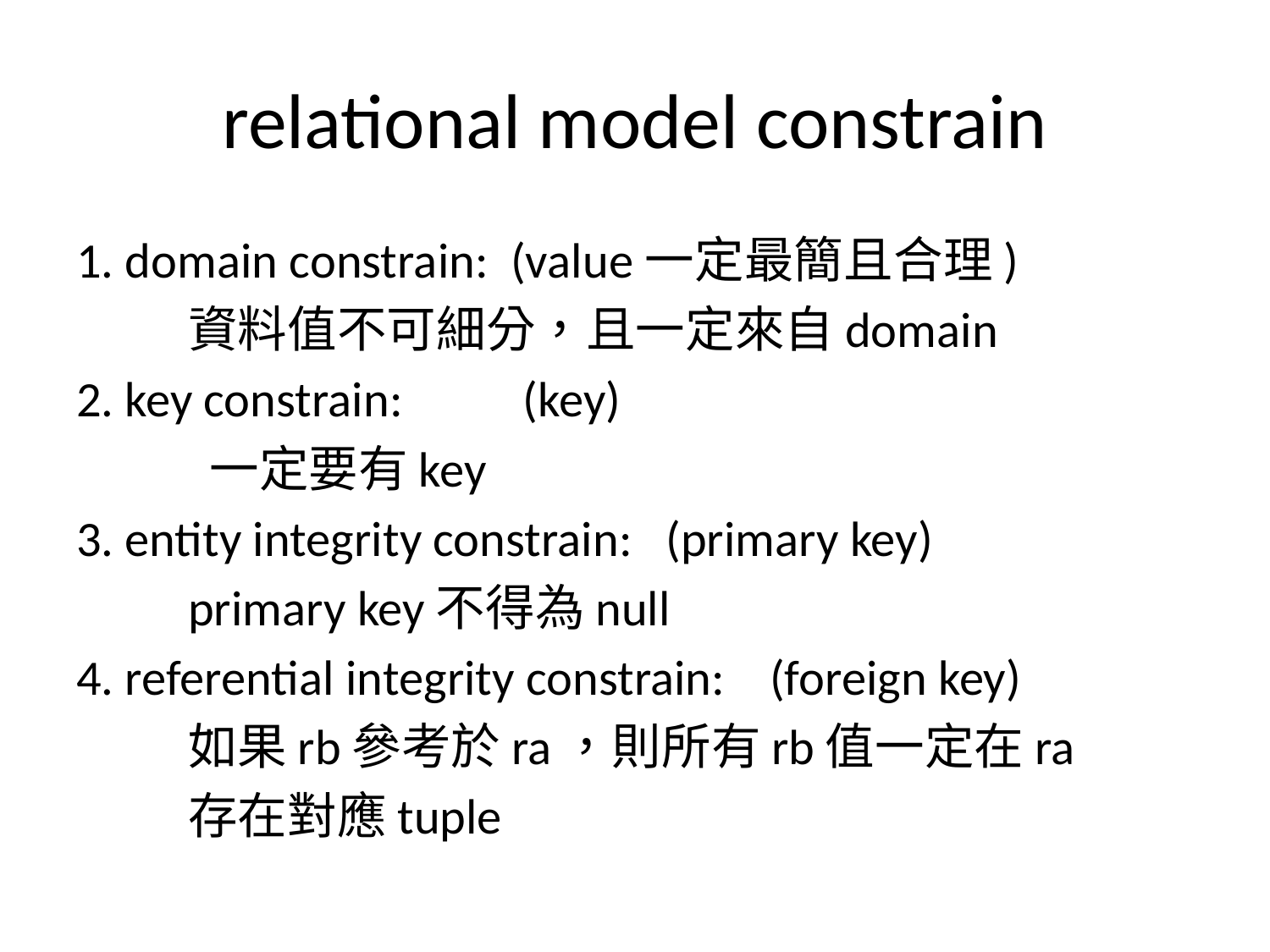

# relational model constrain
1. domain constrain:  (value一定最簡且合理)
	資料值不可細分，且一定來自domain
2. key constrain: 			(key)
	 一定要有key
3. entity integrity constrain:   (primary key)
	primary key不得為null
4. referential integrity constrain:    (foreign key)
 	如果rb參考於ra，則所有rb值一定在ra
	存在對應tuple